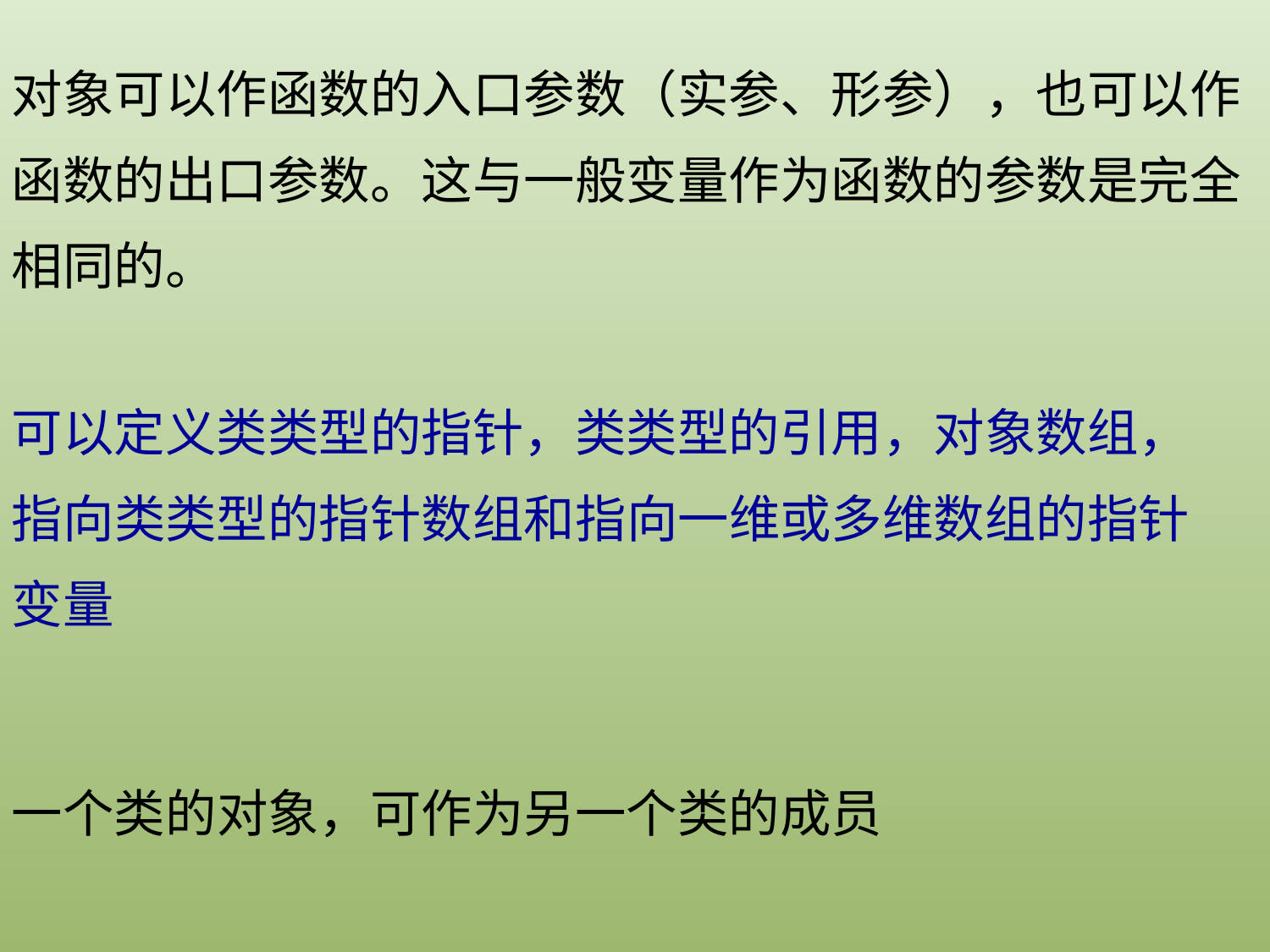

对象可以作函数的入口参数（实参、形参），也可以作函数的出口参数。这与一般变量作为函数的参数是完全相同的。
可以定义类类型的指针，类类型的引用，对象数组，指向类类型的指针数组和指向一维或多维数组的指针变量
一个类的对象，可作为另一个类的成员
618